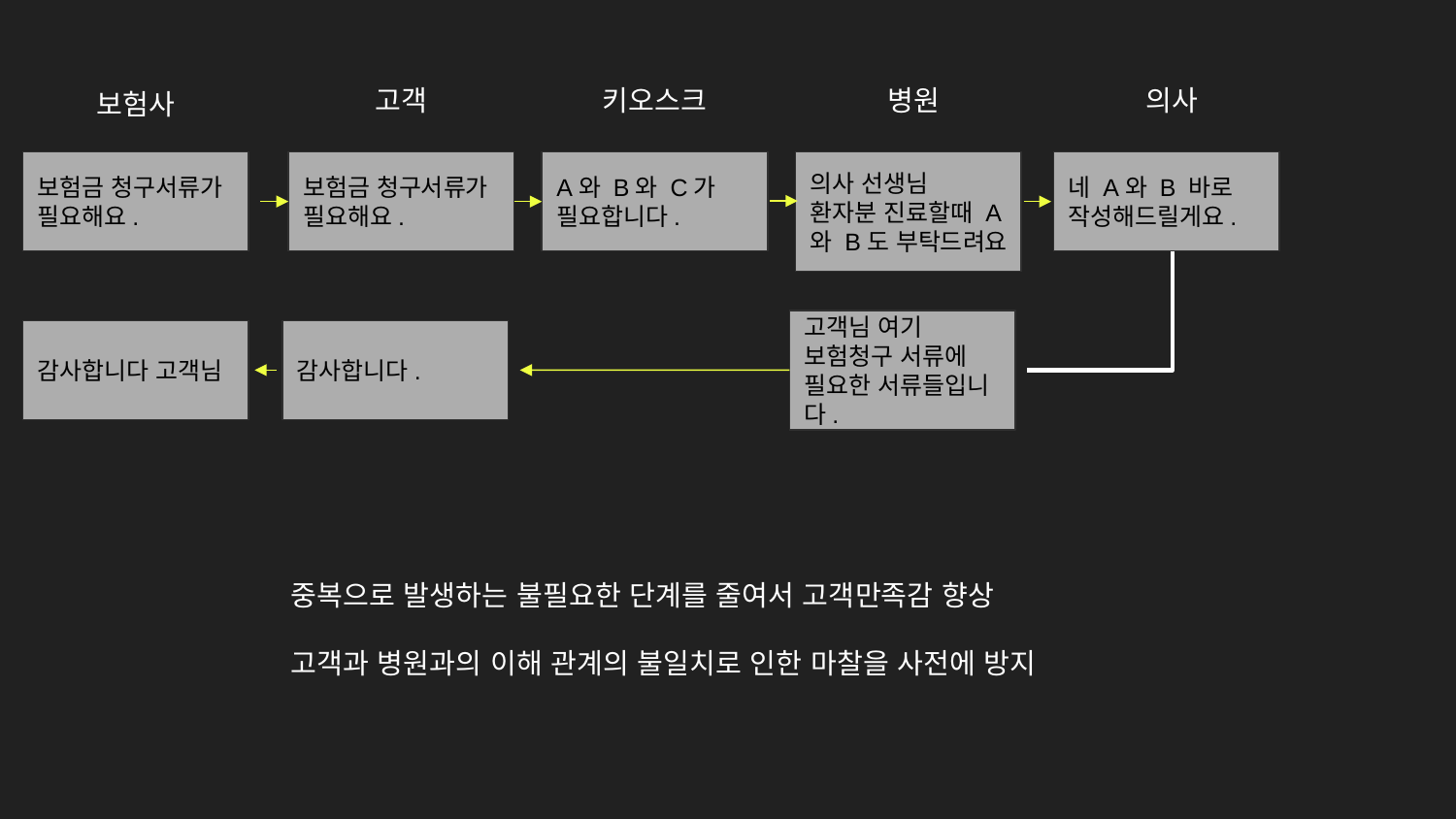

고객

키오스크

병원
의사
보험사

네 A와 B 바로 작성해드릴게요.
보험금 청구서류가 필요해요.
A와 B와 C가 필요합니다.

보험금 청구서류가 필요해요.
의사 선생님
환자분 진료할때 A와 B도 부탁드려요

고객님 여기 보험청구 서류에 필요한 서류들입니다.

감사합니다.
감사합니다 고객님
중복으로 발생하는 불필요한 단계를 줄여서 고객만족감 향상

고객과 병원과의 이해 관계의 불일치로 인한 마찰을 사전에 방지